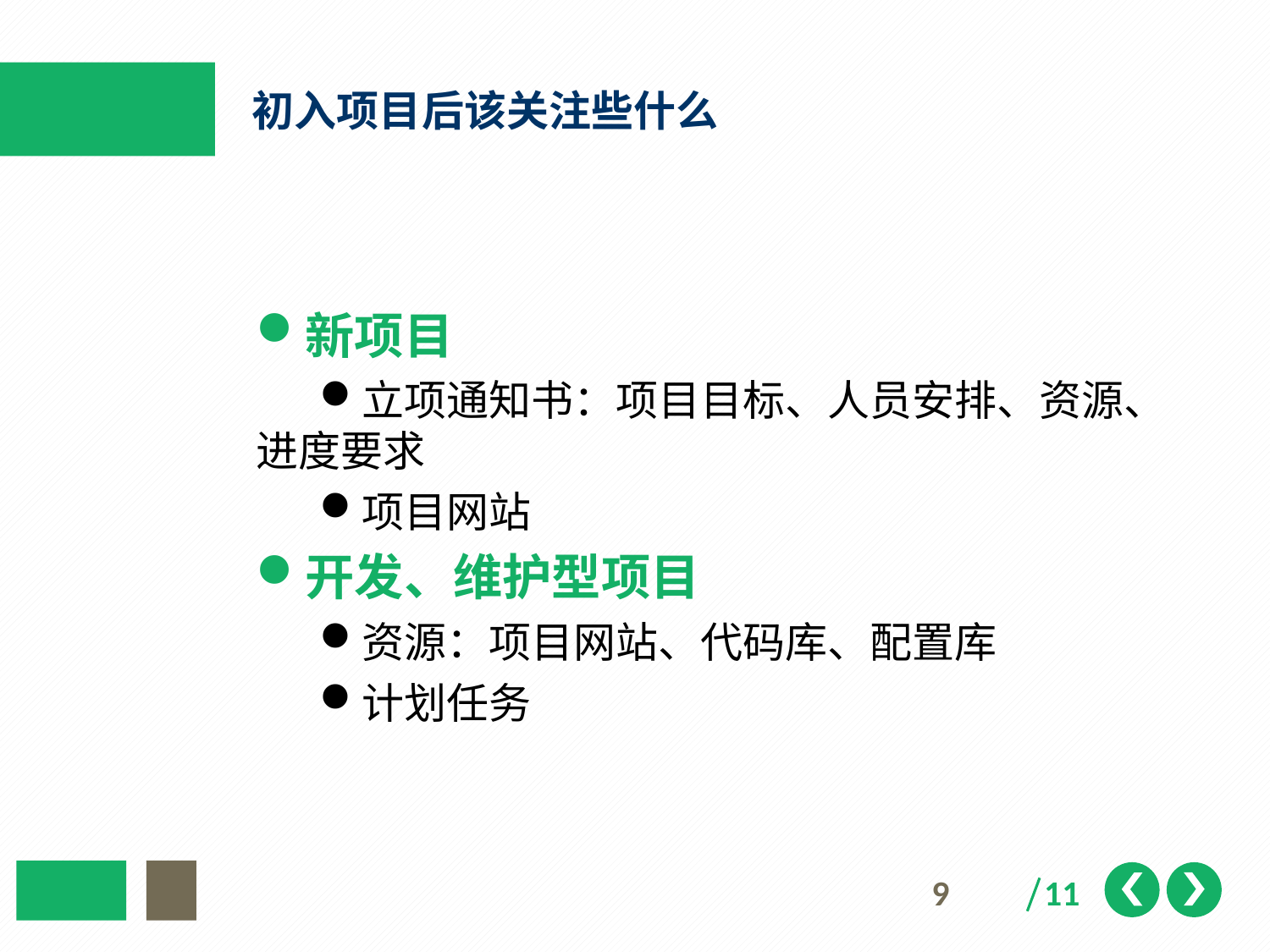

# 初入项目后该关注些什么
新项目
立项通知书：项目目标、人员安排、资源、进度要求
项目网站
开发、维护型项目
资源：项目网站、代码库、配置库
计划任务